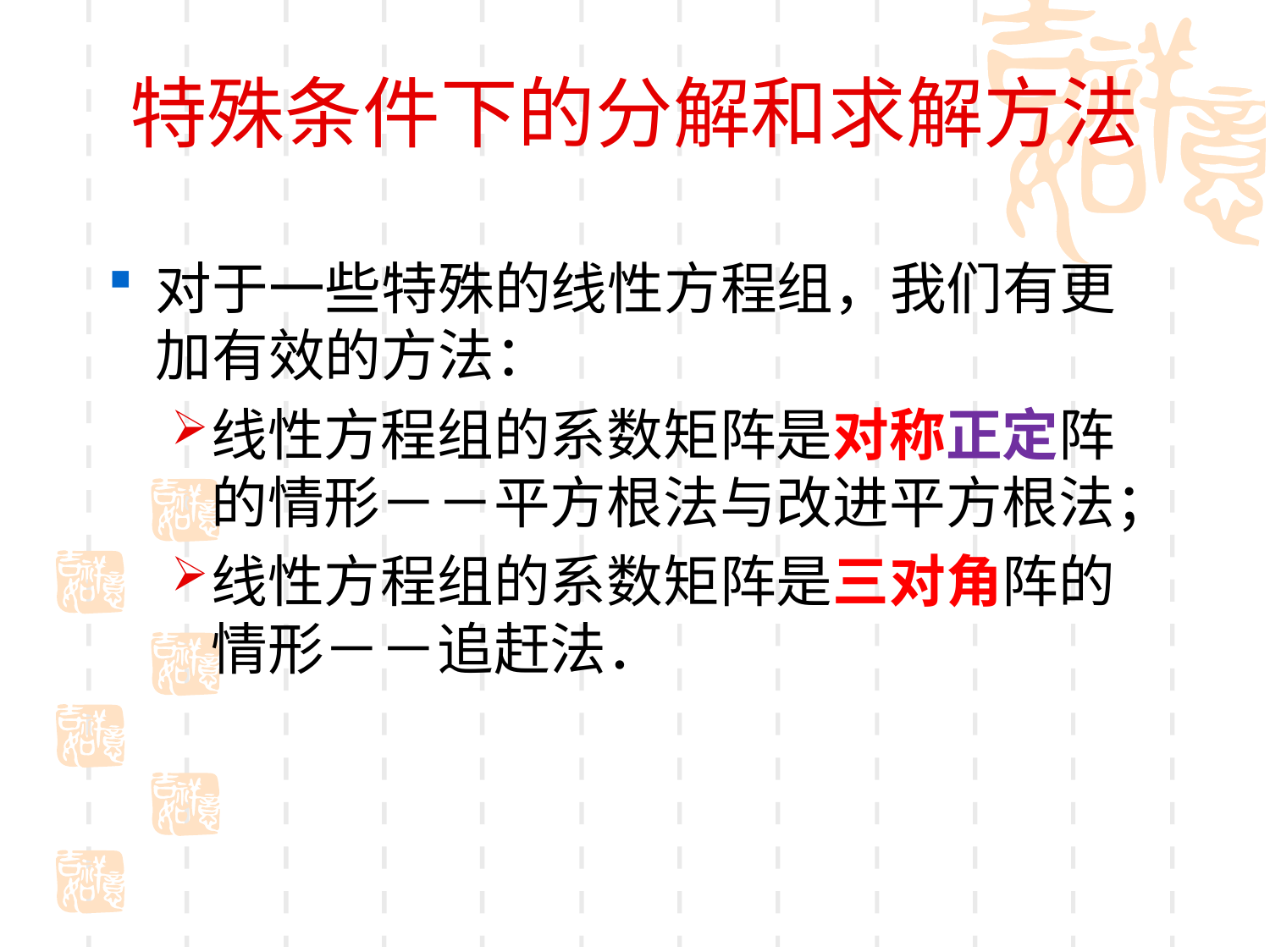

# 特殊条件下的分解和求解方法
对于一些特殊的线性方程组，我们有更加有效的方法：
线性方程组的系数矩阵是对称正定阵的情形－－平方根法与改进平方根法；
线性方程组的系数矩阵是三对角阵的情形－－追赶法．
69